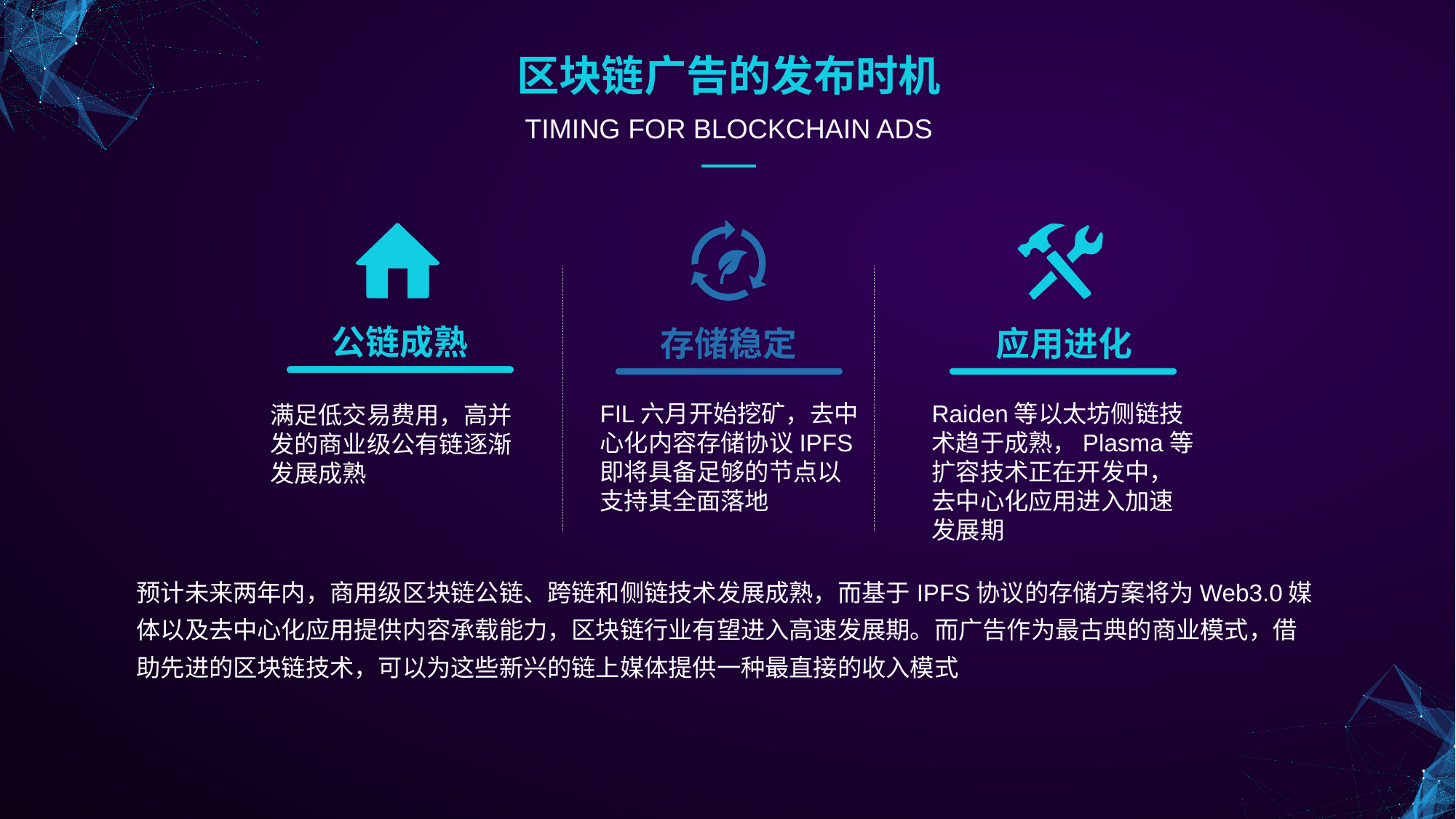

区块链广告的发布时机
TIMING FOR BLOCKCHAIN ADS
e7d195523061f1c0220a3acd2f99070e22f7f2176c6c61f4AB5BC6AF3DF28E09514168BD2F6654DA4347BEC42B9A9B38EB2139F52FD80B94EB8F1B847F5BC18ECD11DB8433CCABD6DAEA8D49E99C31D39D76A564F9B6EA622F86ABF590FA8076EF89AE5038491A1DD1B21238AC2ED7BBEFDE273A0307C934EF788E08DA2408C25C729DF85558A389FF4B887203FA46E5

公链成熟
存储稳定
应用进化

FIL六月开始挖矿，去中心化内容存储协议IPFS即将具备足够的节点以支持其全面落地
Raiden等以太坊侧链技术趋于成熟，Plasma等扩容技术正在开发中，去中心化应用进入加速发展期
满足低交易费用，高并发的商业级公有链逐渐发展成熟
预计未来两年内，商用级区块链公链、跨链和侧链技术发展成熟，而基于IPFS协议的存储方案将为Web3.0媒体以及去中心化应用提供内容承载能力，区块链行业有望进入高速发展期。而广告作为最古典的商业模式，借助先进的区块链技术，可以为这些新兴的链上媒体提供一种最直接的收入模式